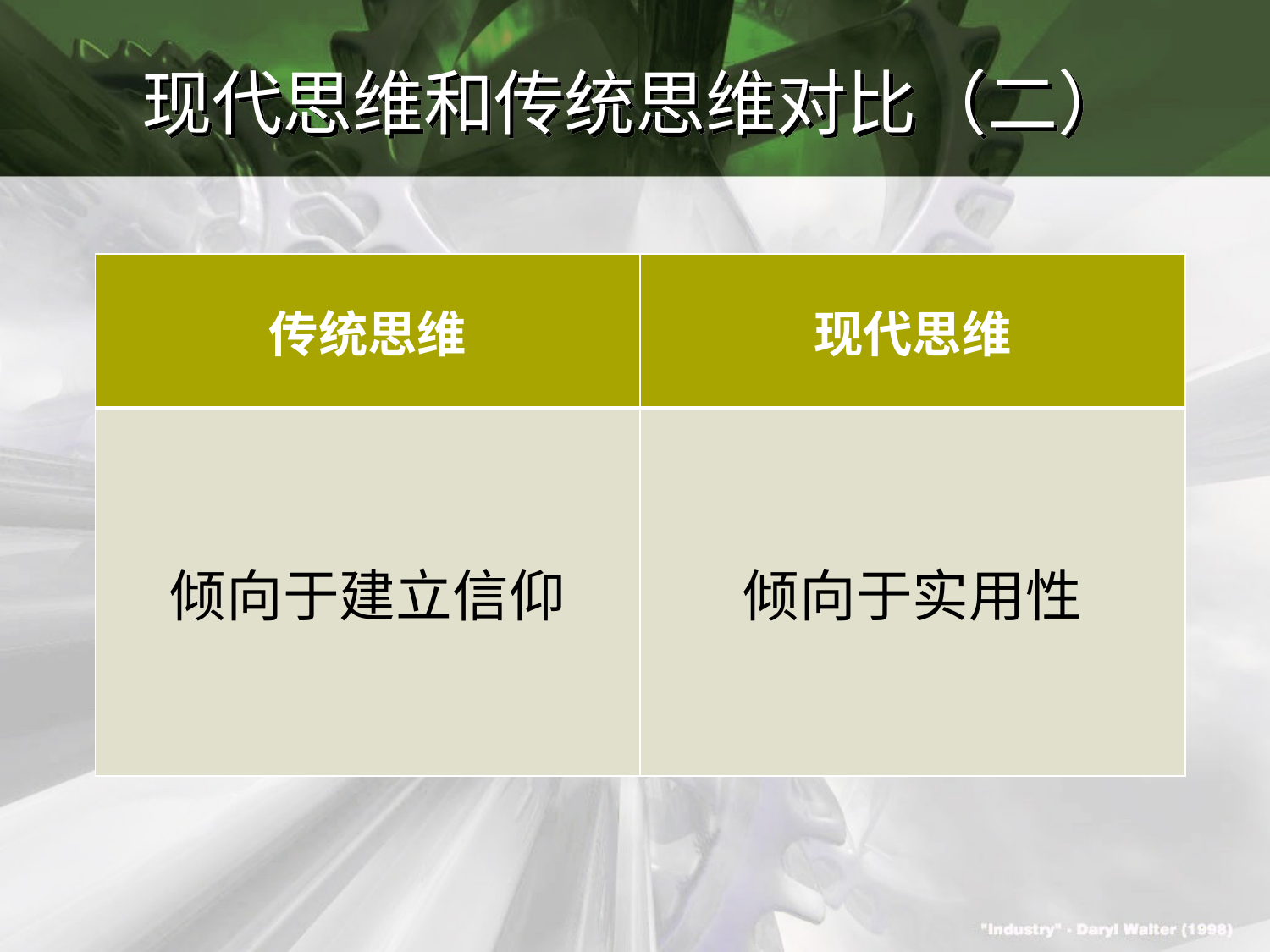

# 现代思维和传统思维对比（二）
| 传统思维 | 现代思维 |
| --- | --- |
| 倾向于建立信仰 | 倾向于实用性 |